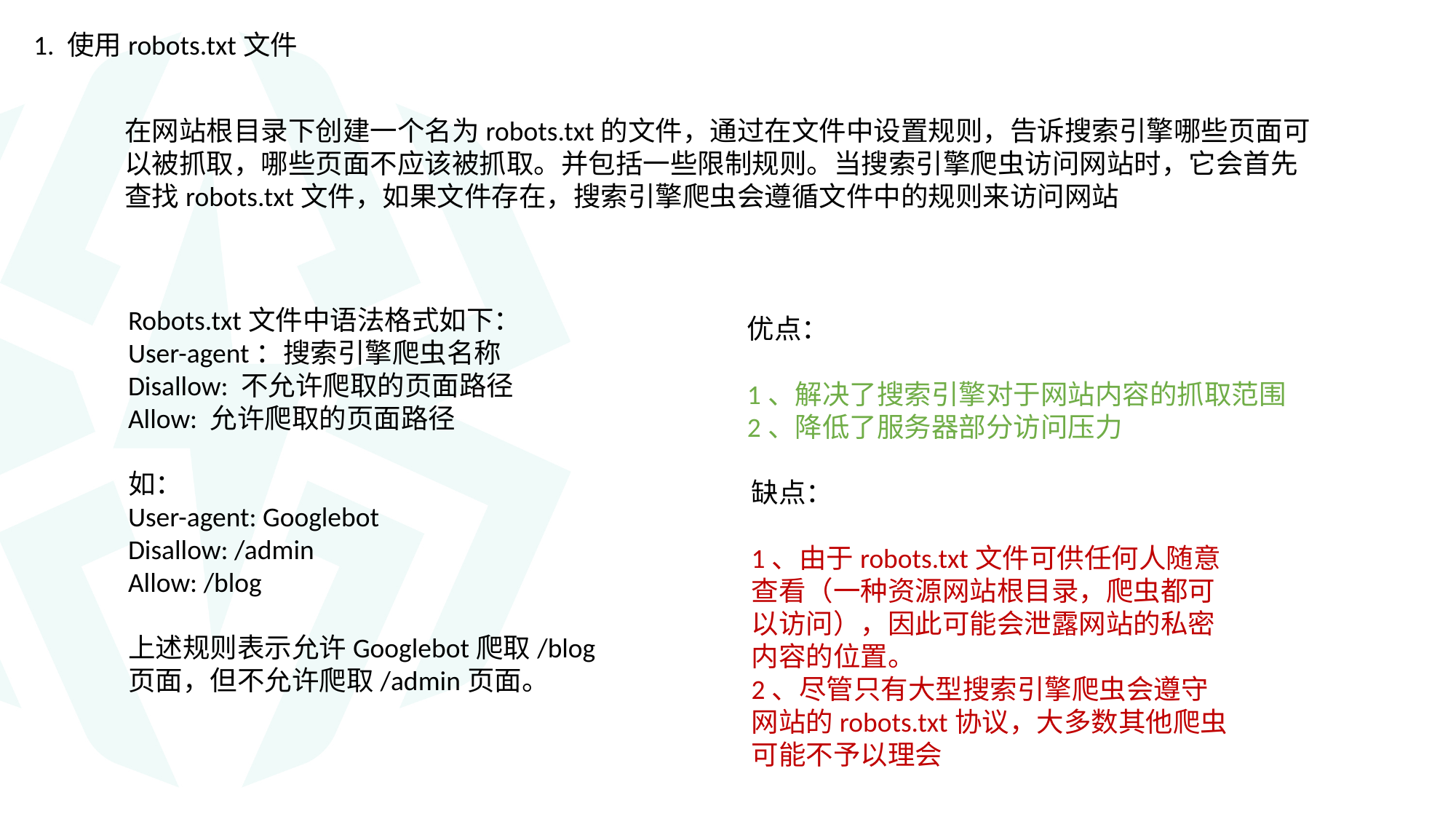

1. 使用robots.txt文件
在网站根目录下创建一个名为robots.txt的文件，通过在文件中设置规则，告诉搜索引擎哪些页面可以被抓取，哪些页面不应该被抓取。并包括一些限制规则。当搜索引擎爬虫访问网站时，它会首先查找robots.txt文件，如果文件存在，搜索引擎爬虫会遵循文件中的规则来访问网站
Robots.txt文件中语法格式如下：
User-agent：搜索引擎爬虫名称
Disallow: 不允许爬取的页面路径
Allow: 允许爬取的页面路径

如：
User-agent: Googlebot
Disallow: /admin
Allow: /blog

上述规则表示允许Googlebot爬取/blog页面，但不允许爬取/admin页面。
优点：

1、解决了搜索引擎对于网站内容的抓取范围
2、降低了服务器部分访问压力
缺点：

1、由于robots.txt文件可供任何人随意查看（一种资源网站根目录，爬虫都可以访问），因此可能会泄露网站的私密内容的位置。
2、尽管只有大型搜索引擎爬虫会遵守网站的robots.txt协议，大多数其他爬虫可能不予以理会